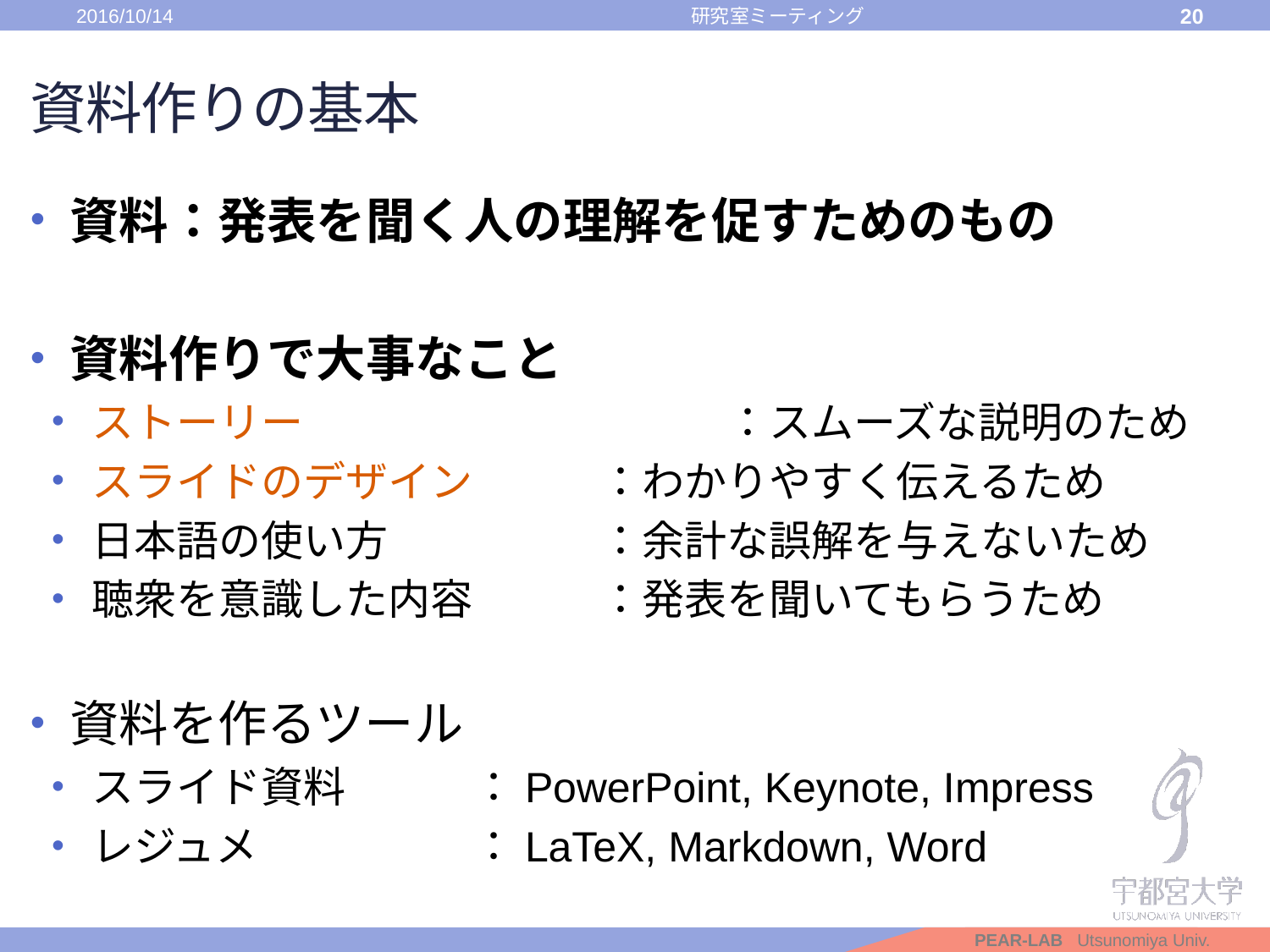

2016/10/14
20
研究室ミーティング
# 資料作りの基本
資料：発表を聞く人の理解を促すためのもの

資料作りで大事なこと
ストーリー				：スムーズな説明のため
スライドのデザイン	：わかりやすく伝えるため
日本語の使い方		：余計な誤解を与えないため
聴衆を意識した内容	：発表を聞いてもらうため

資料を作るツール
スライド資料	：PowerPoint, Keynote, Impress
レジュメ		：LaTeX, Markdown, Word